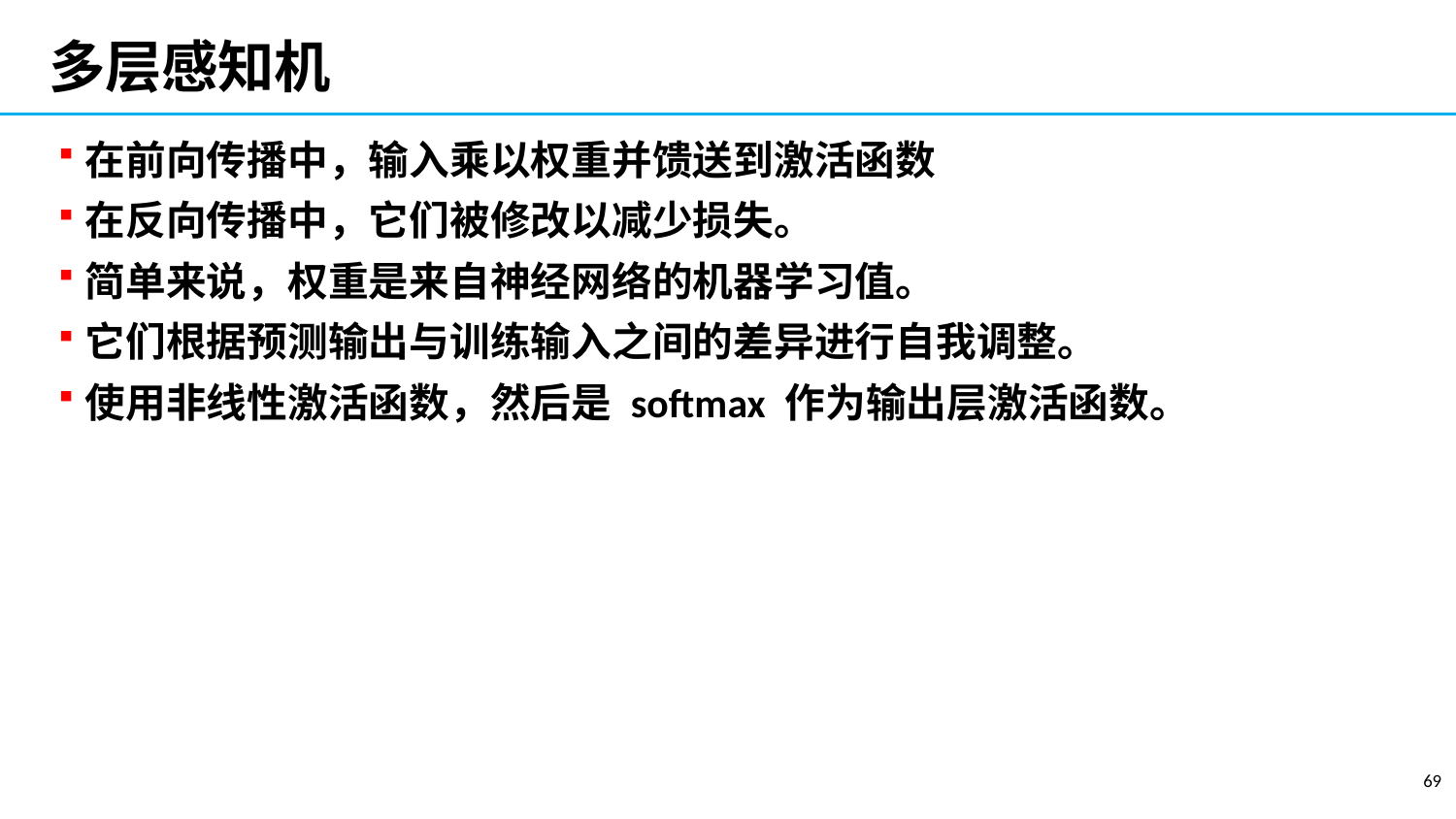

# 多层感知机

在前向传播中，输入乘以权重并馈送到激活函数
在反向传播中，它们被修改以减少损失。
简单来说，权重是来自神经网络的机器学习值。
它们根据预测输出与训练输入之间的差异进行自我调整。
使用非线性激活函数，然后是 softmax 作为输出层激活函数。

69